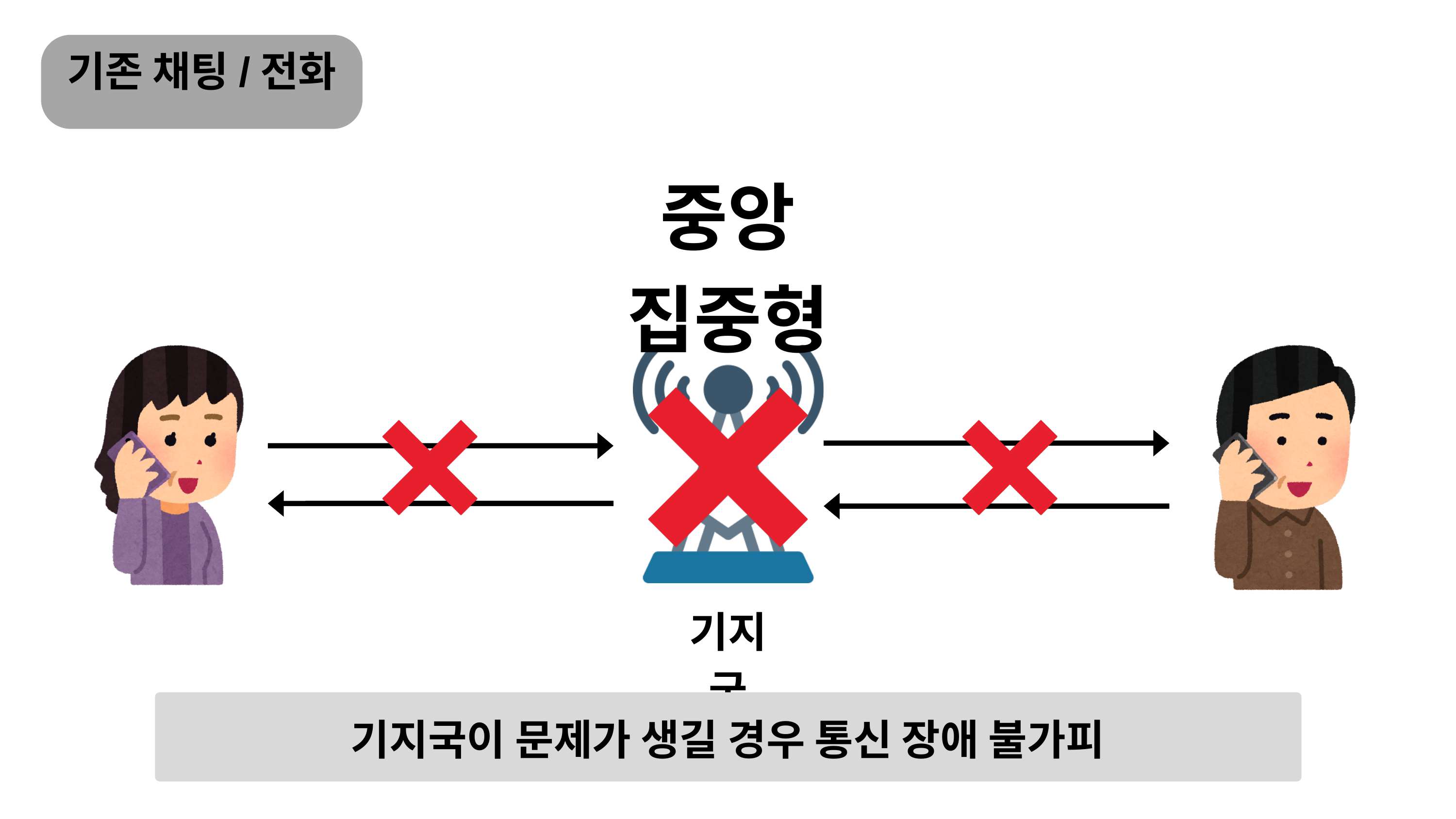

기존 채팅/전화
중앙 집중형

기지국

기지국이 문제가 생길 경우 통신 장애 불가피